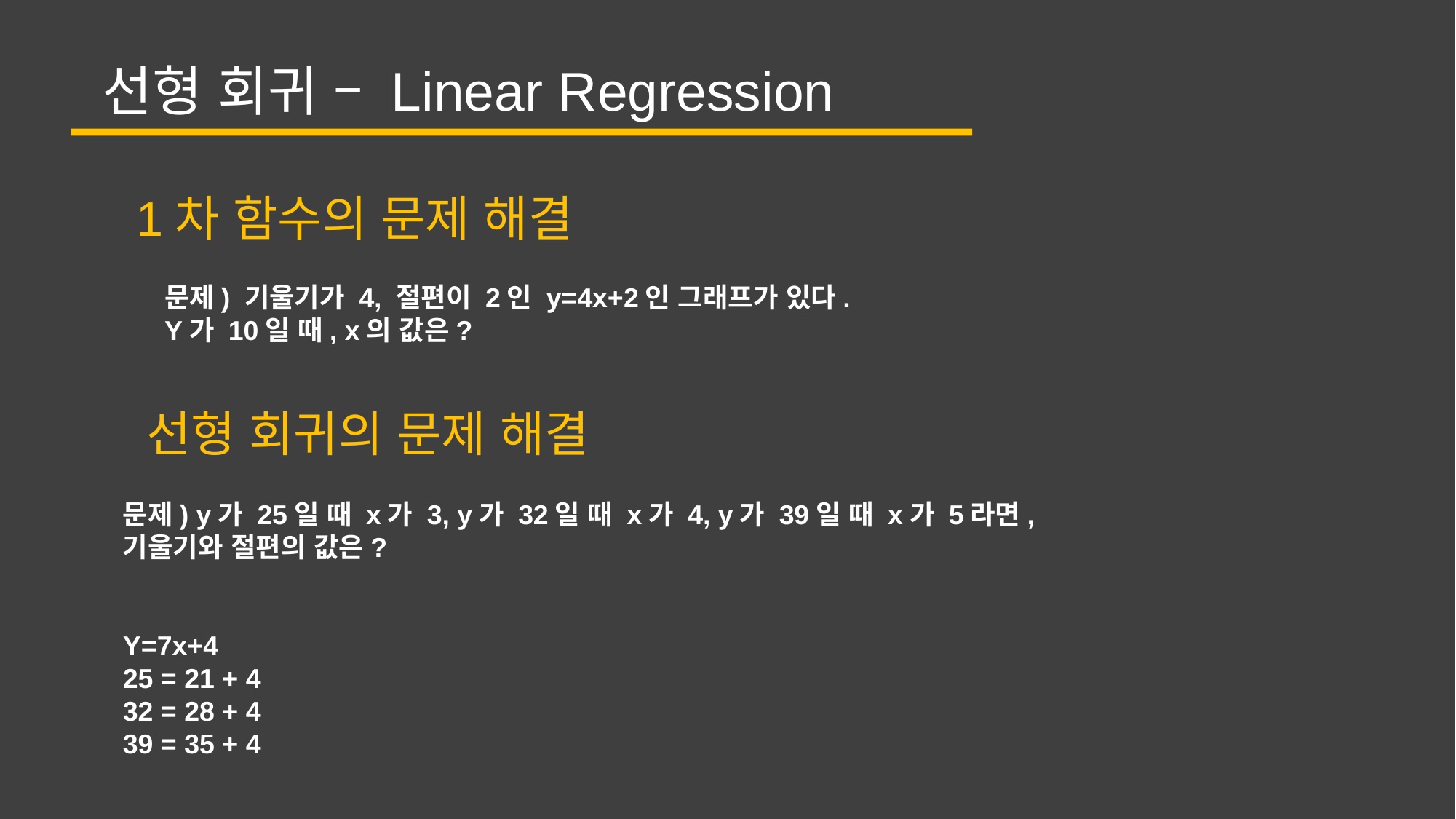

선형 회귀 – Linear Regression

1차 함수의 문제 해결
문제) 기울기가 4, 절편이 2인 y=4x+2인 그래프가 있다.
Y가 10일 때, x의 값은?
선형 회귀의 문제 해결
문제) y가 25일 때 x가 3, y가 32일 때 x가 4, y가 39일 때 x가 5라면,
기울기와 절편의 값은?

Y=7x+4
25 = 21 + 4
32 = 28 + 4
39 = 35 + 4